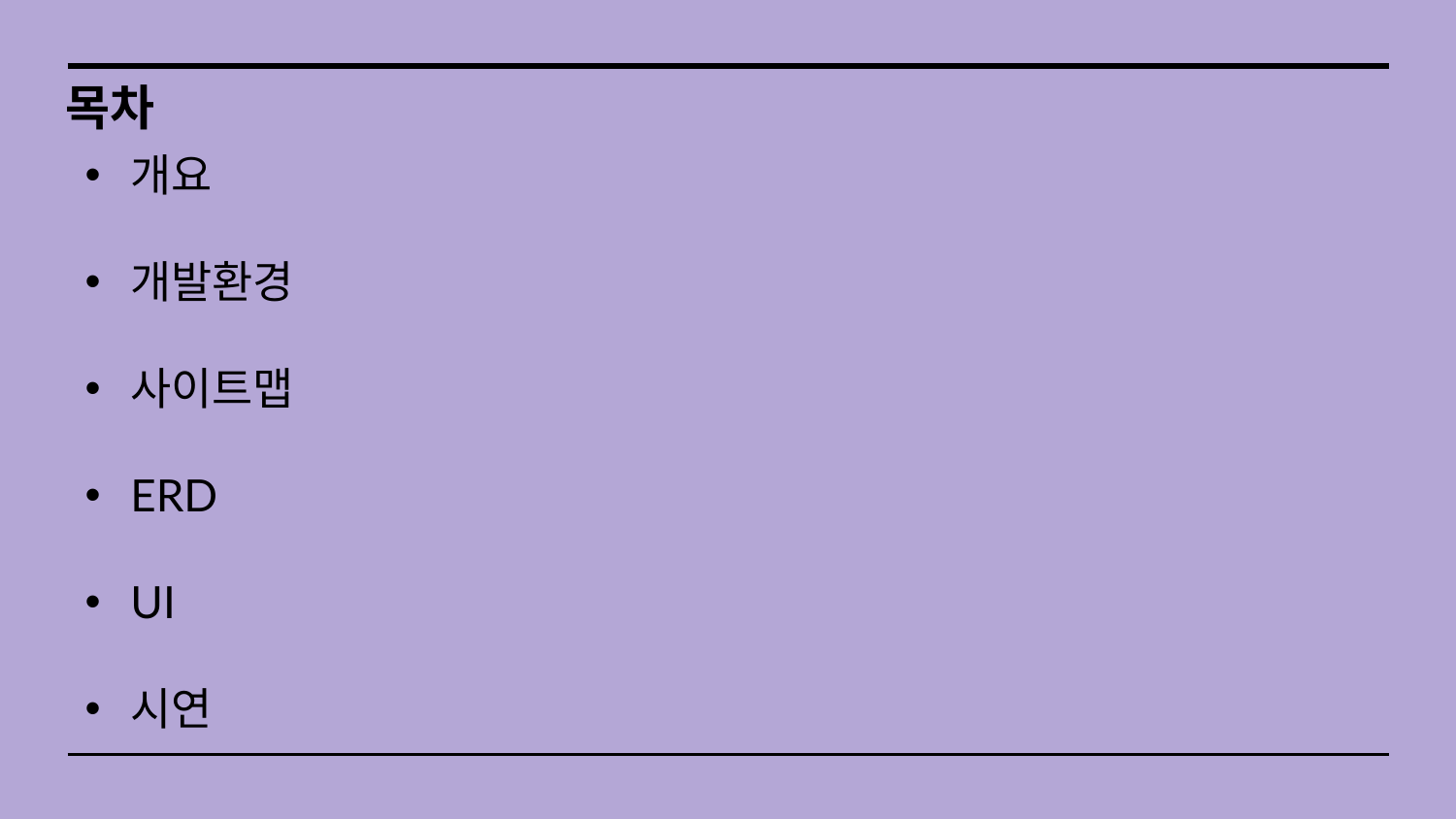

목차
개요

개발환경

사이트맵

ERD

UI

시연